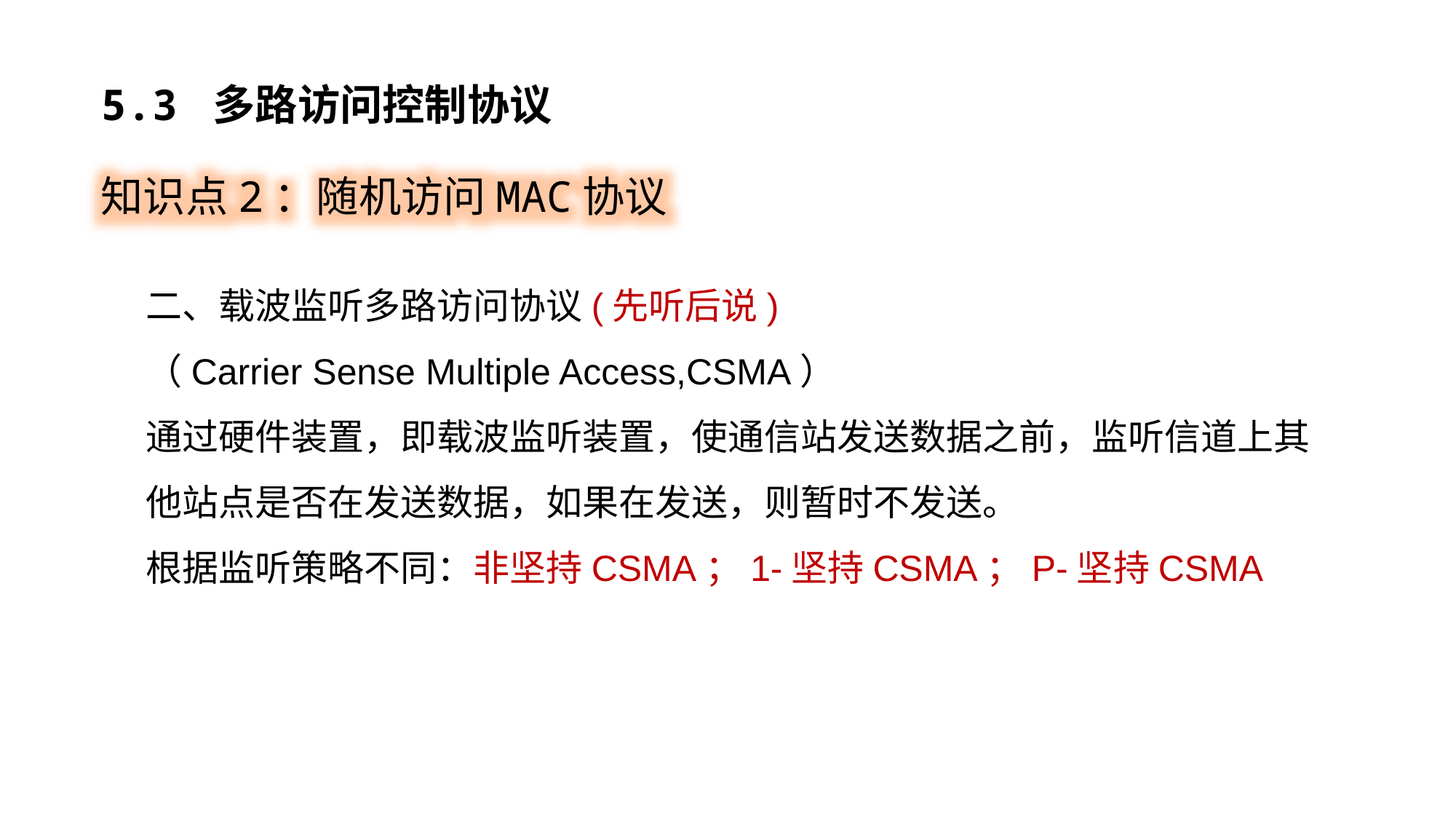

5.3 多路访问控制协议
知识点2：随机访问MAC协议
二、载波监听多路访问协议(先听后说)
（Carrier Sense Multiple Access,CSMA）
通过硬件装置，即载波监听装置，使通信站发送数据之前，监听信道上其他站点是否在发送数据，如果在发送，则暂时不发送。
根据监听策略不同：非坚持CSMA；1-坚持CSMA；P-坚持CSMA